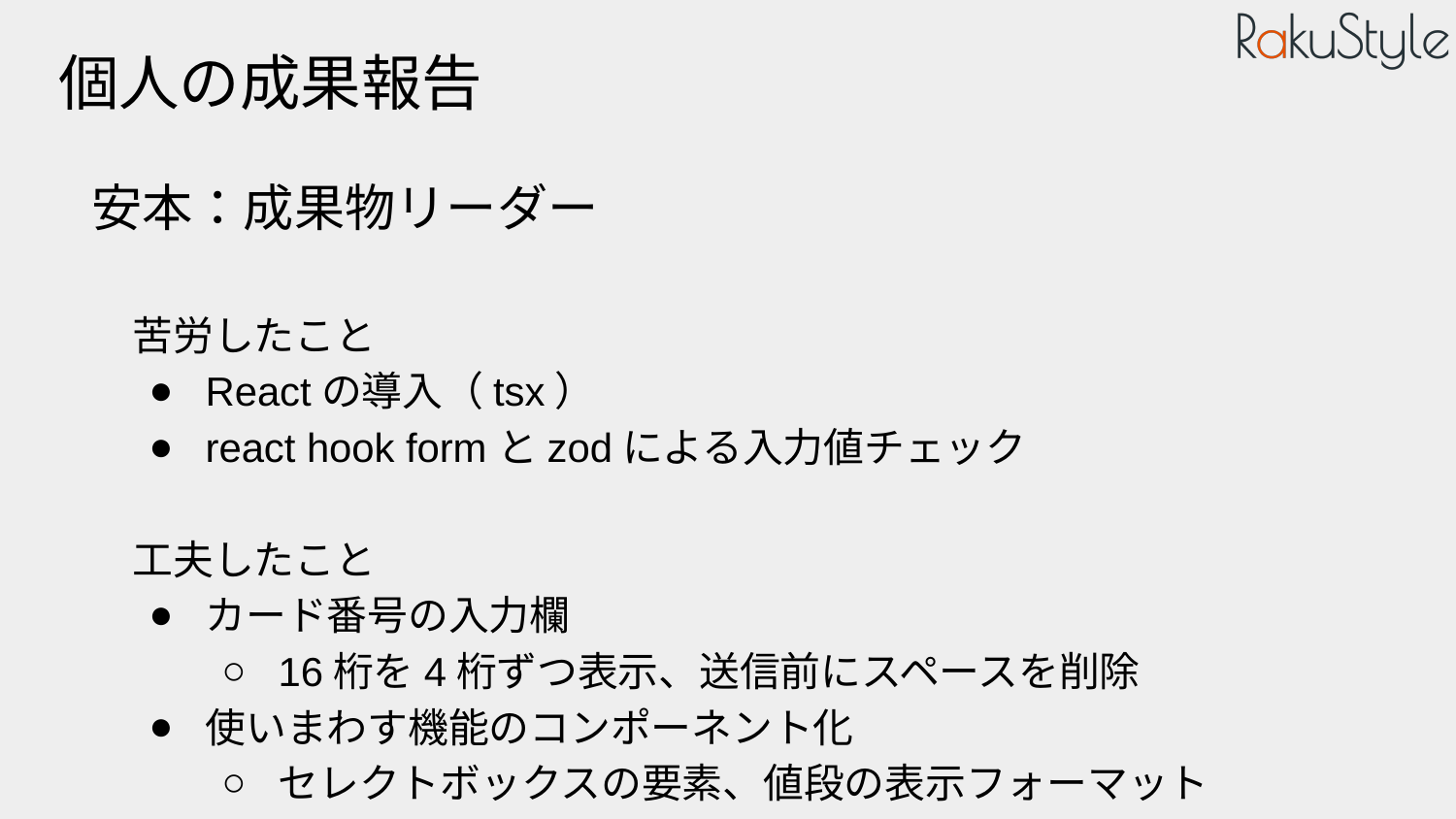

# 個人の成果報告
安本：成果物リーダー
苦労したこと
Reactの導入（tsx）
react hook formとzodによる入力値チェック

工夫したこと
カード番号の入力欄
16桁を4桁ずつ表示、送信前にスペースを削除
使いまわす機能のコンポーネント化
セレクトボックスの要素、値段の表示フォーマット